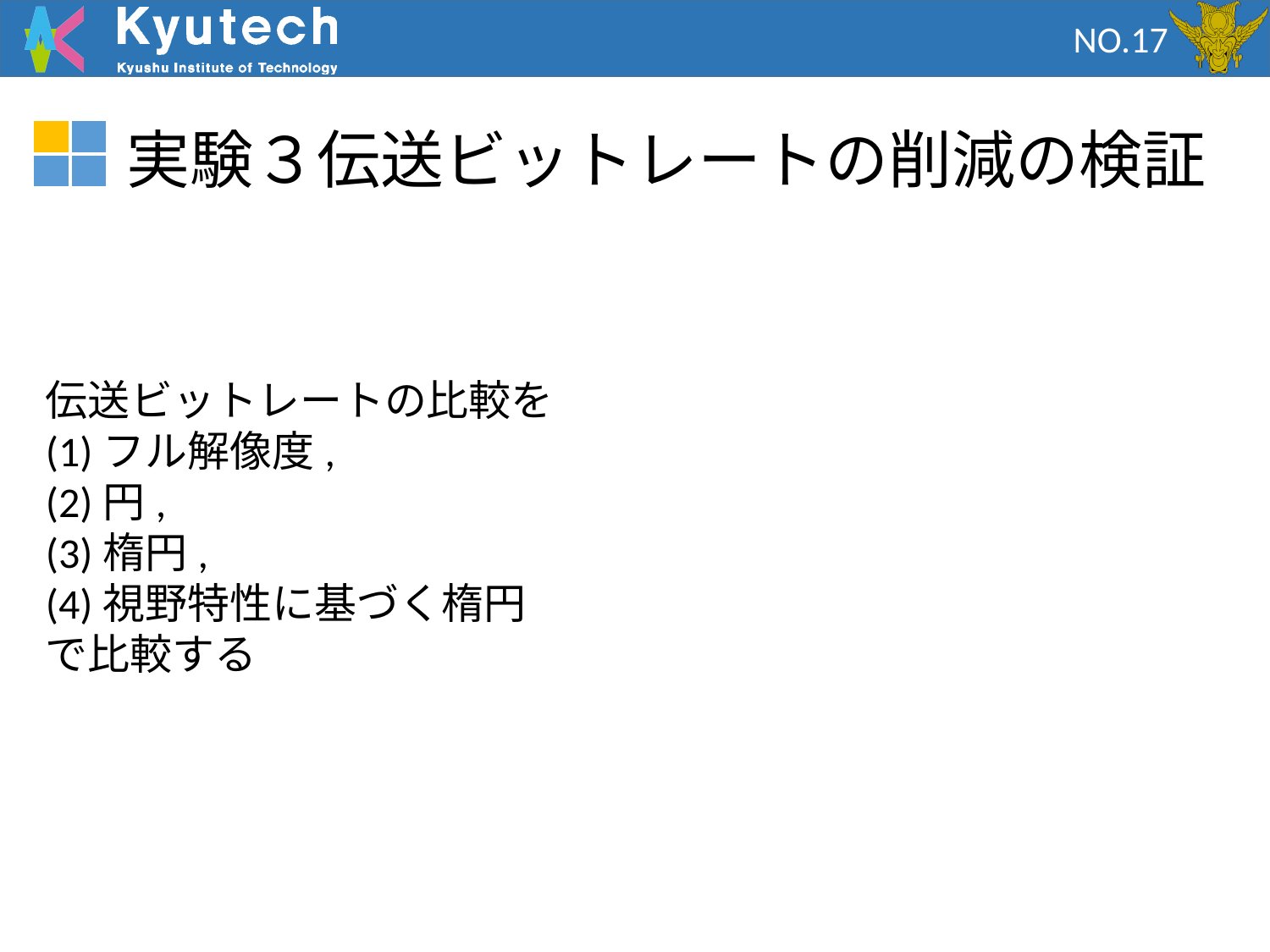

NO.17
実験３伝送ビットレートの削減の検証

伝送ビットレートの比較を
(1)フル解像度,
(2)円,
(3)楕円,
(4)視野特性に基づく楕円
で比較する